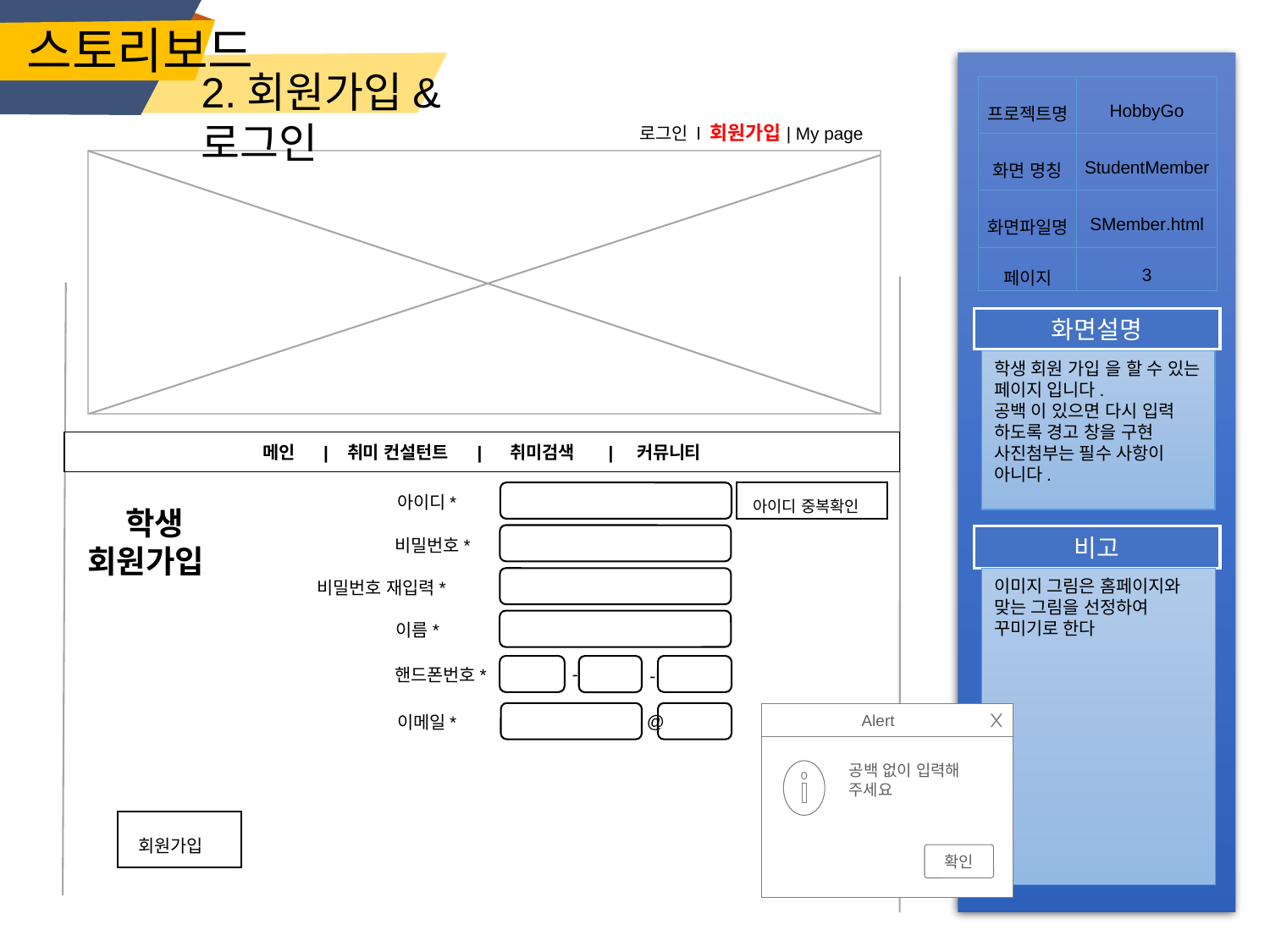

스토리보드

2.회원가입&로그인
| 프로젝트명 | HobbyGo |
| --- | --- |
| 화면 명칭 | StudentMember |
| 화면파일명 | SMember.html |
| 페이지 | 3 |
 로그인 l 회원가입| My page

화면설명
학생 회원 가입 을 할 수 있는
페이지 입니다.
공백 이 있으면 다시 입력 하도록 경고 창을 구현
사진첨부는 필수 사항이 아니다.
메인     |   취미 컨설턴트     |     취미검색      |    커뮤니티
아이디 중복확인

아이디*
학생 회원가입

비고
비밀번호*

이미지 그림은 홈페이지와 맞는 그림을 선정하여 꾸미기로 한다
비밀번호 재입력*

이름*

-
핸드폰번호*
-

@
Alert

공백 없이 입력해 주세요

확인
이메일*
회원가입